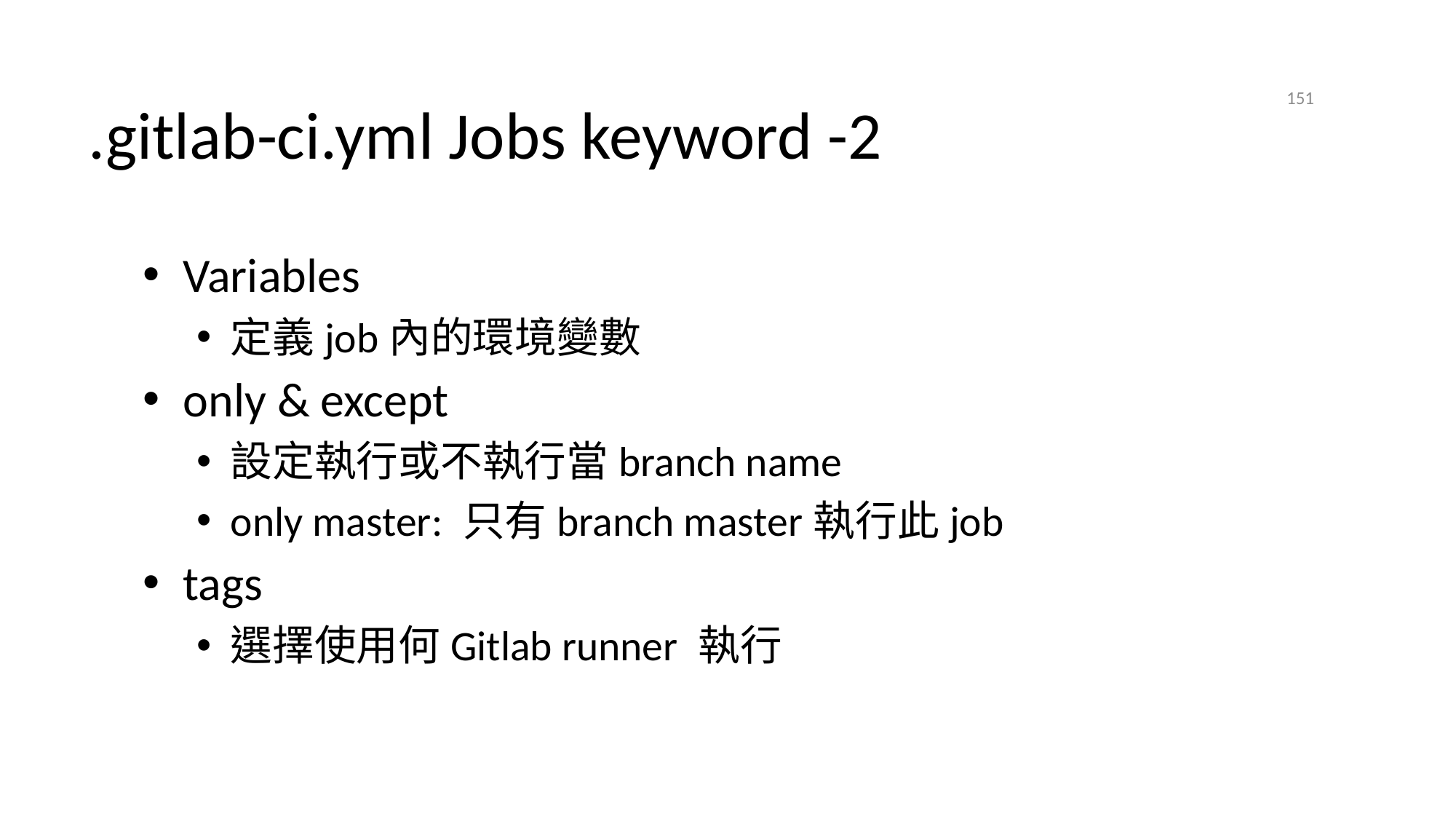

# .gitlab-ci.yml Jobs keyword -2
151
2021/4/21
Variables
定義job內的環境變數
only & except
設定執行或不執行當branch name
only master: 只有branch master執行此job
tags
選擇使用何Gitlab runner 執行